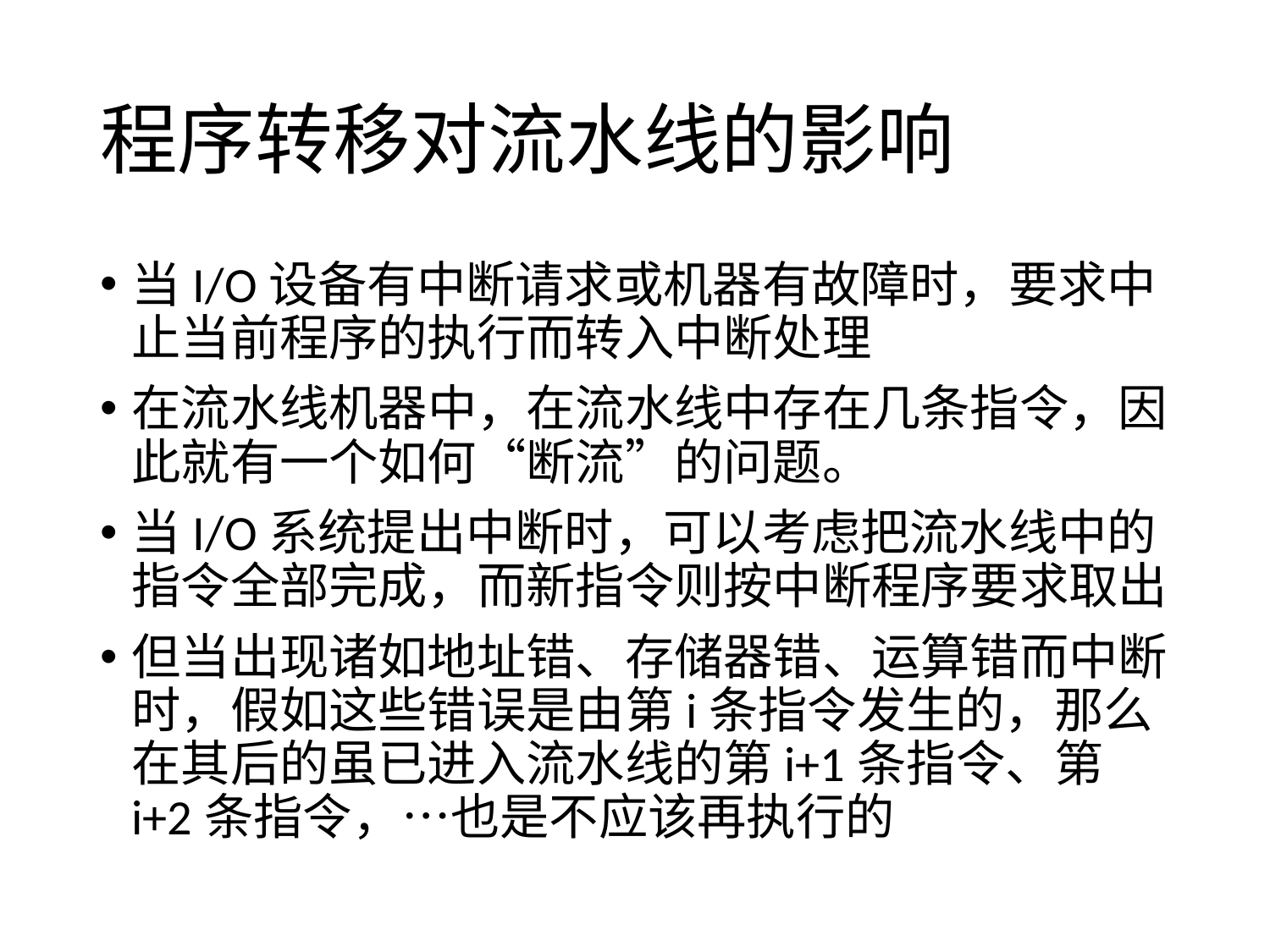

# 程序转移对流水线的影响
当I/O设备有中断请求或机器有故障时，要求中止当前程序的执行而转入中断处理
在流水线机器中，在流水线中存在几条指令，因此就有一个如何“断流”的问题。
当I/O系统提出中断时，可以考虑把流水线中的指令全部完成，而新指令则按中断程序要求取出
但当出现诸如地址错、存储器错、运算错而中断时，假如这些错误是由第i条指令发生的，那么在其后的虽已进入流水线的第i+1条指令、第i+2条指令，…也是不应该再执行的